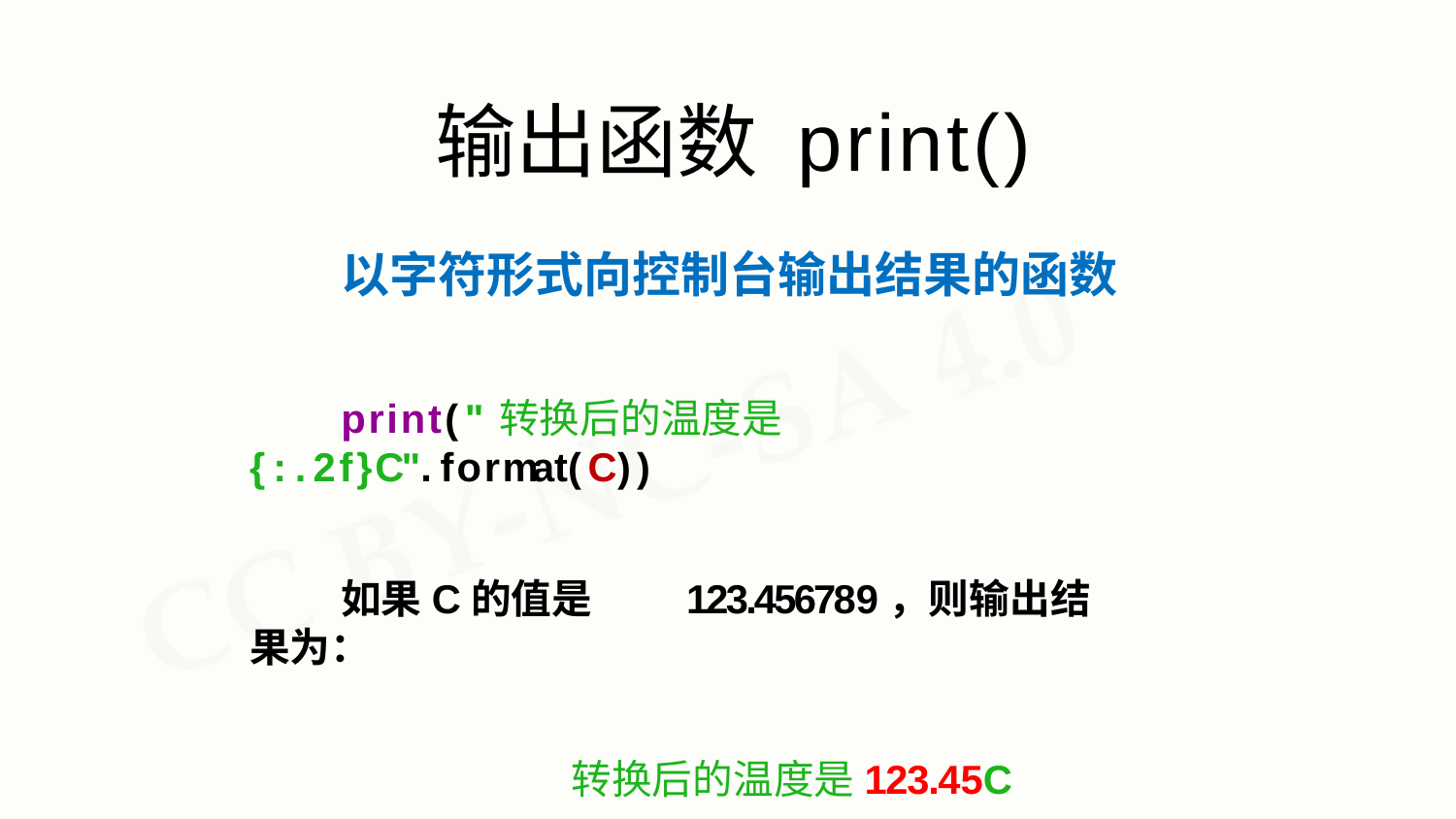

# 输出函数 print()
以字符形式向控制台输出结果的函数

print("转换后的温度是{:.2f}C".format(C))

如果C的值是	123.456789，则输出结果为：

转换后的温度是123.45C